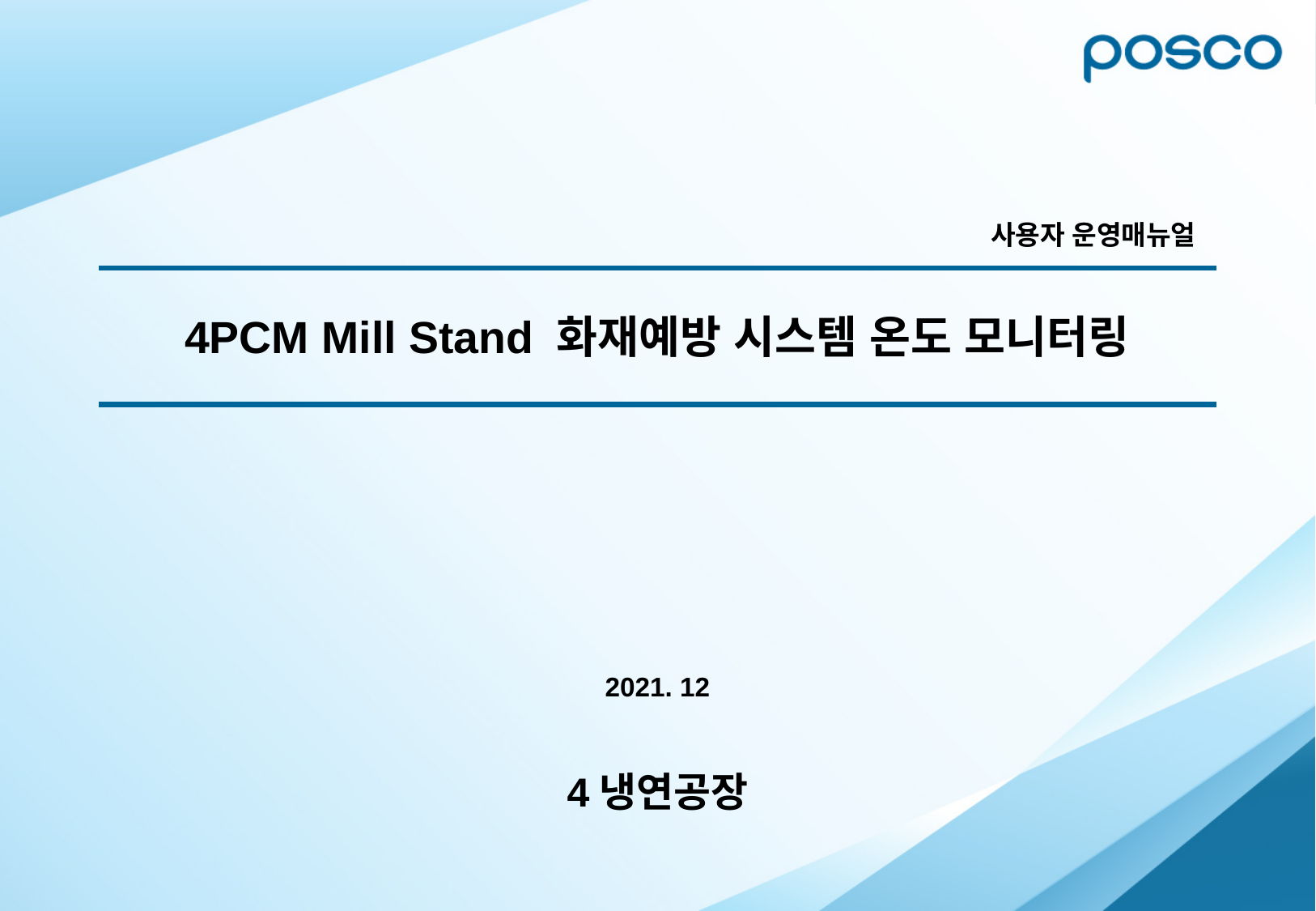

사용자 운영매뉴얼
# 4PCM Mill Stand 화재예방 시스템 온도 모니터링

2021. 12

4냉연공장